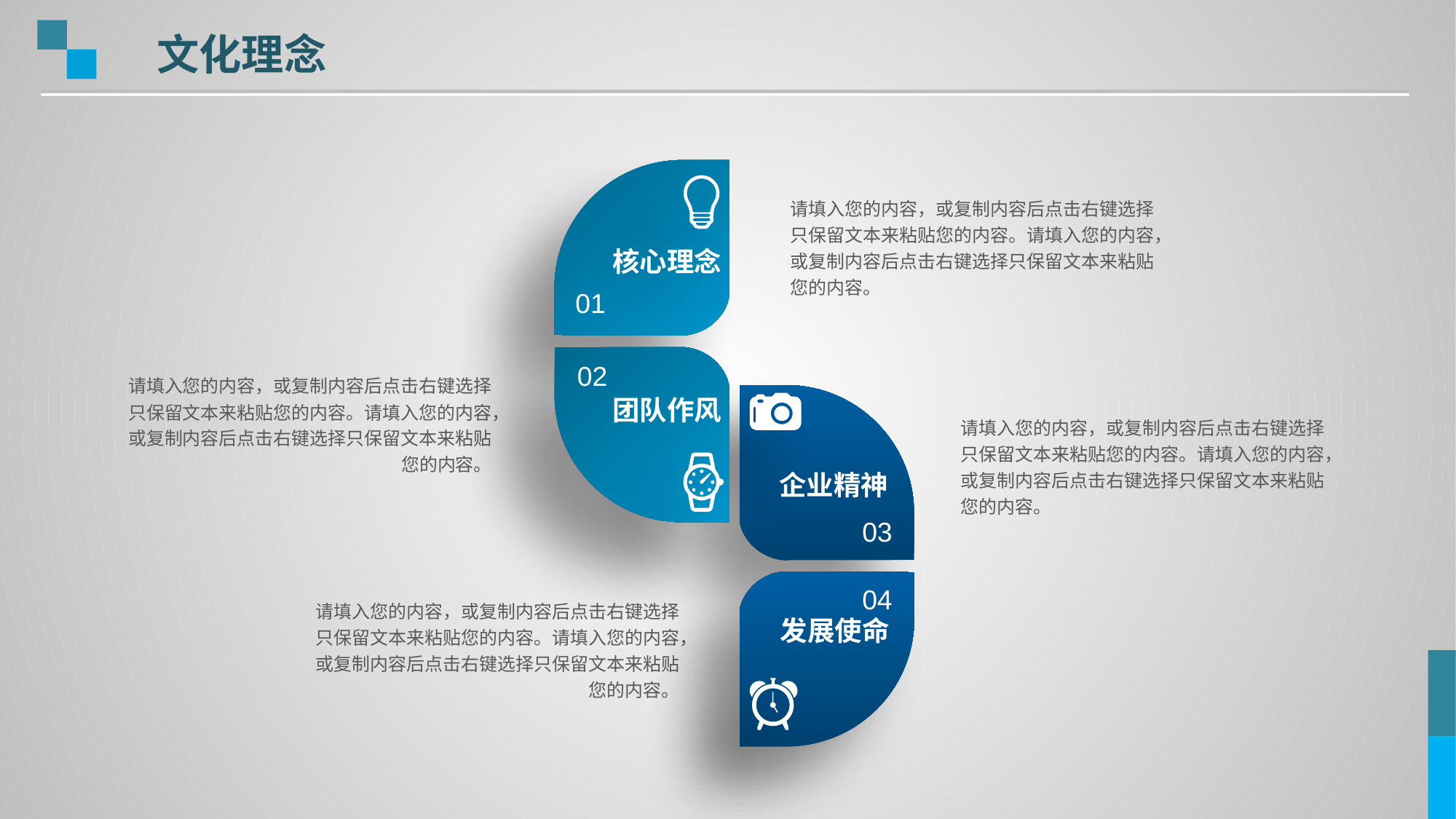

文化理念

核心理念
01
请填入您的内容，或复制内容后点击右键选择只保留文本来粘贴您的内容。请填入您的内容，或复制内容后点击右键选择只保留文本来粘贴您的内容。

02

团队作风
请填入您的内容，或复制内容后点击右键选择只保留文本来粘贴您的内容。请填入您的内容，或复制内容后点击右键选择只保留文本来粘贴您的内容。

企业精神
03
请填入您的内容，或复制内容后点击右键选择只保留文本来粘贴您的内容。请填入您的内容，或复制内容后点击右键选择只保留文本来粘贴您的内容。

04
发展使命

请填入您的内容，或复制内容后点击右键选择只保留文本来粘贴您的内容。请填入您的内容，或复制内容后点击右键选择只保留文本来粘贴您的内容。